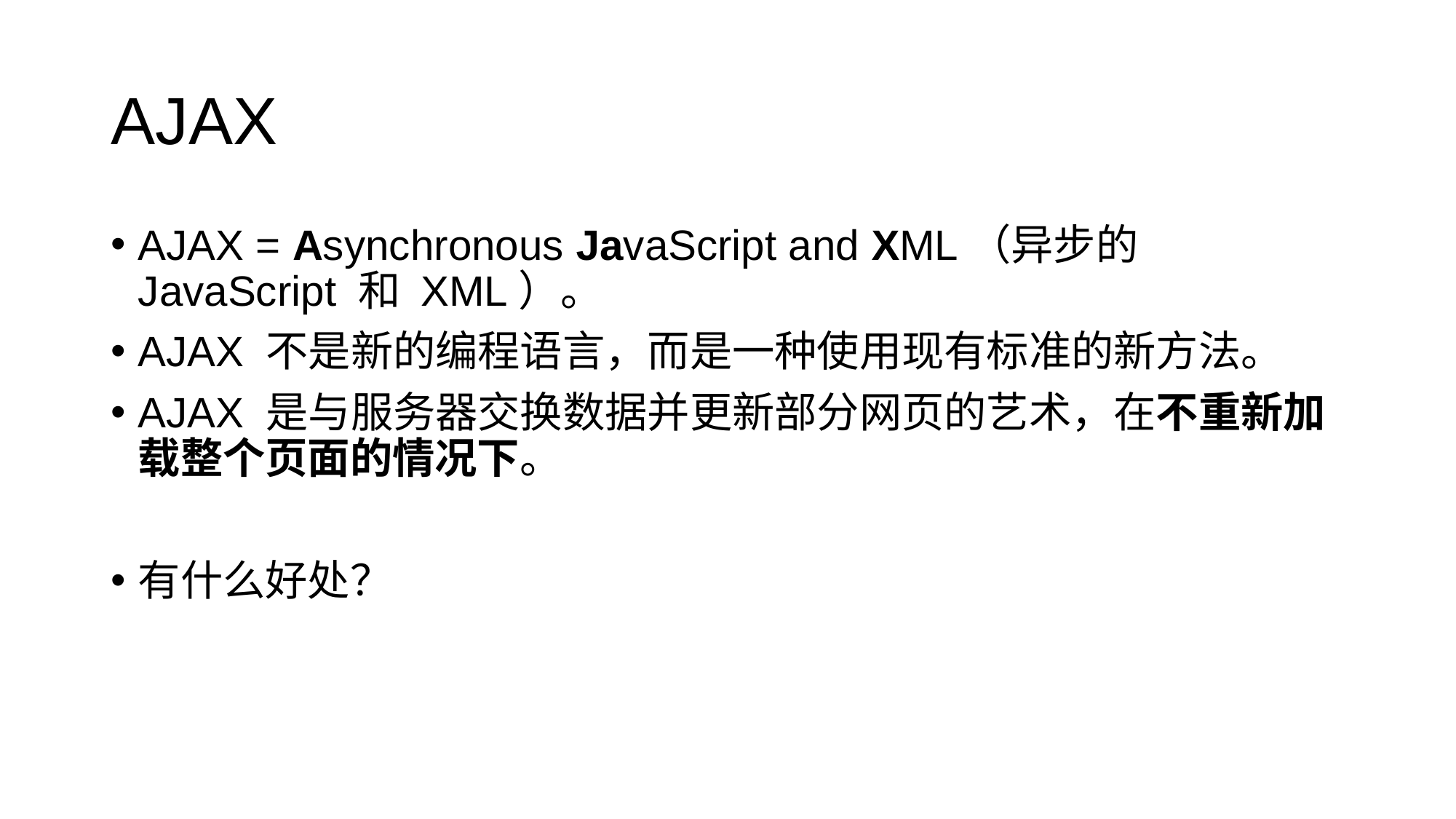

# AJAX
AJAX = Asynchronous JavaScript and XML（异步的 JavaScript 和 XML）。
AJAX 不是新的编程语言，而是一种使用现有标准的新方法。
AJAX 是与服务器交换数据并更新部分网页的艺术，在不重新加载整个页面的情况下。

有什么好处？